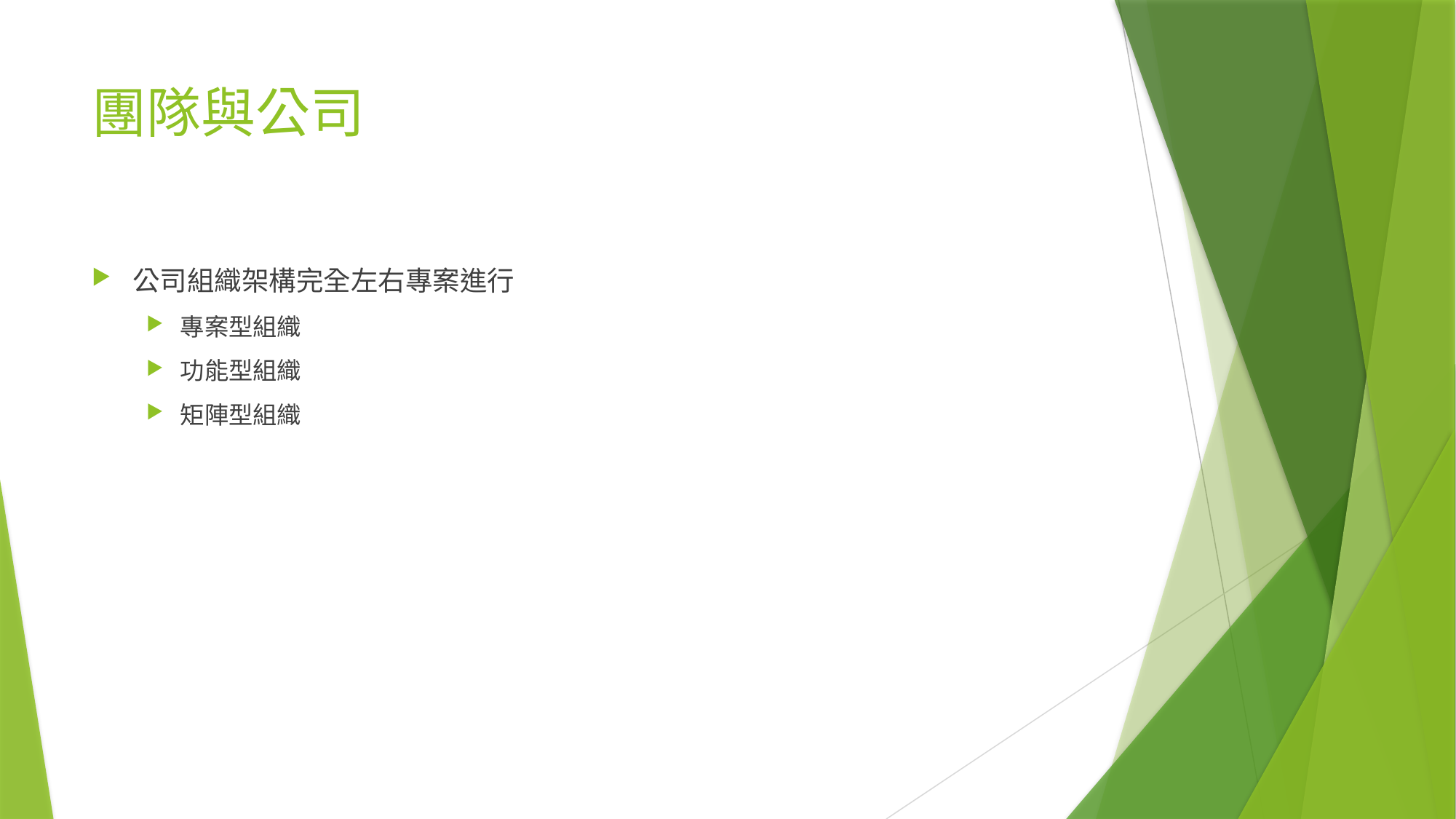

# 團隊與公司
公司組織架構完全左右專案進行
專案型組織
功能型組織
矩陣型組織